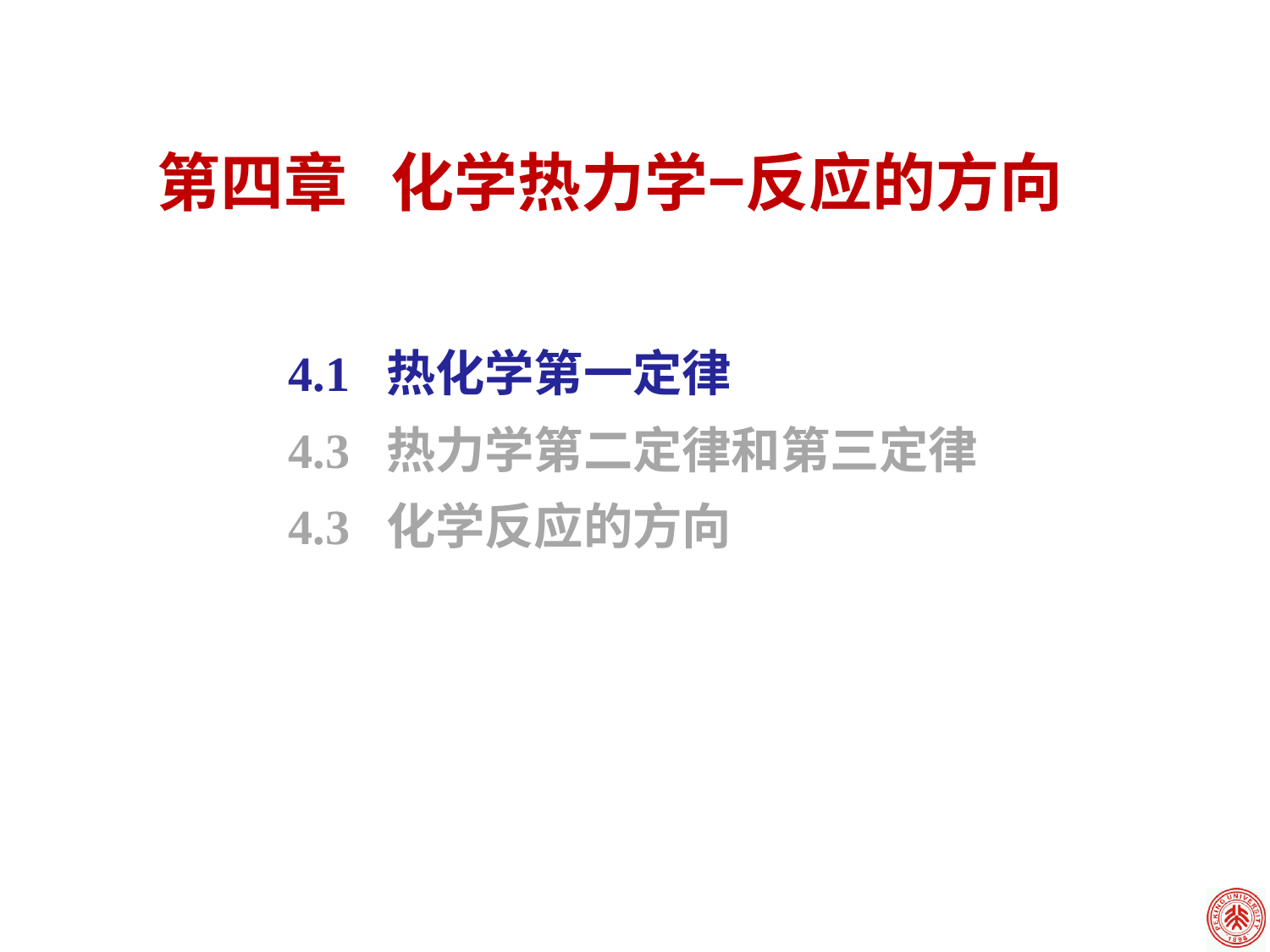

第四章   化学热力学−反应的方向
4.1  热化学第一定律
4.3  热力学第二定律和第三定律
4.3  化学反应的方向